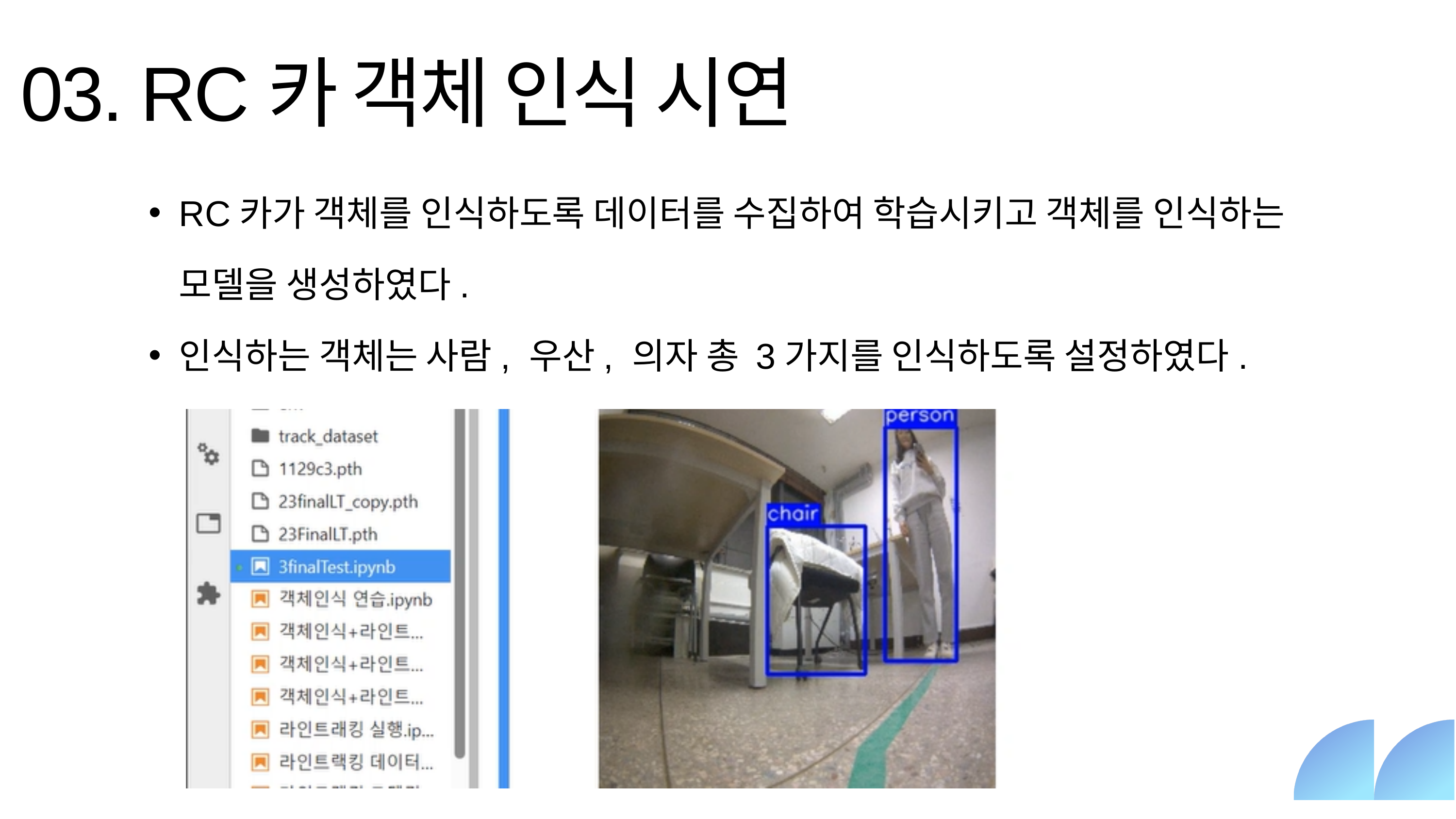

03. RC카 객체 인식 시연
RC카가 객체를 인식하도록 데이터를 수집하여 학습시키고 객체를 인식하는 모델을 생성하였다.
인식하는 객체는 사람, 우산, 의자 총 3가지를 인식하도록 설정하였다.